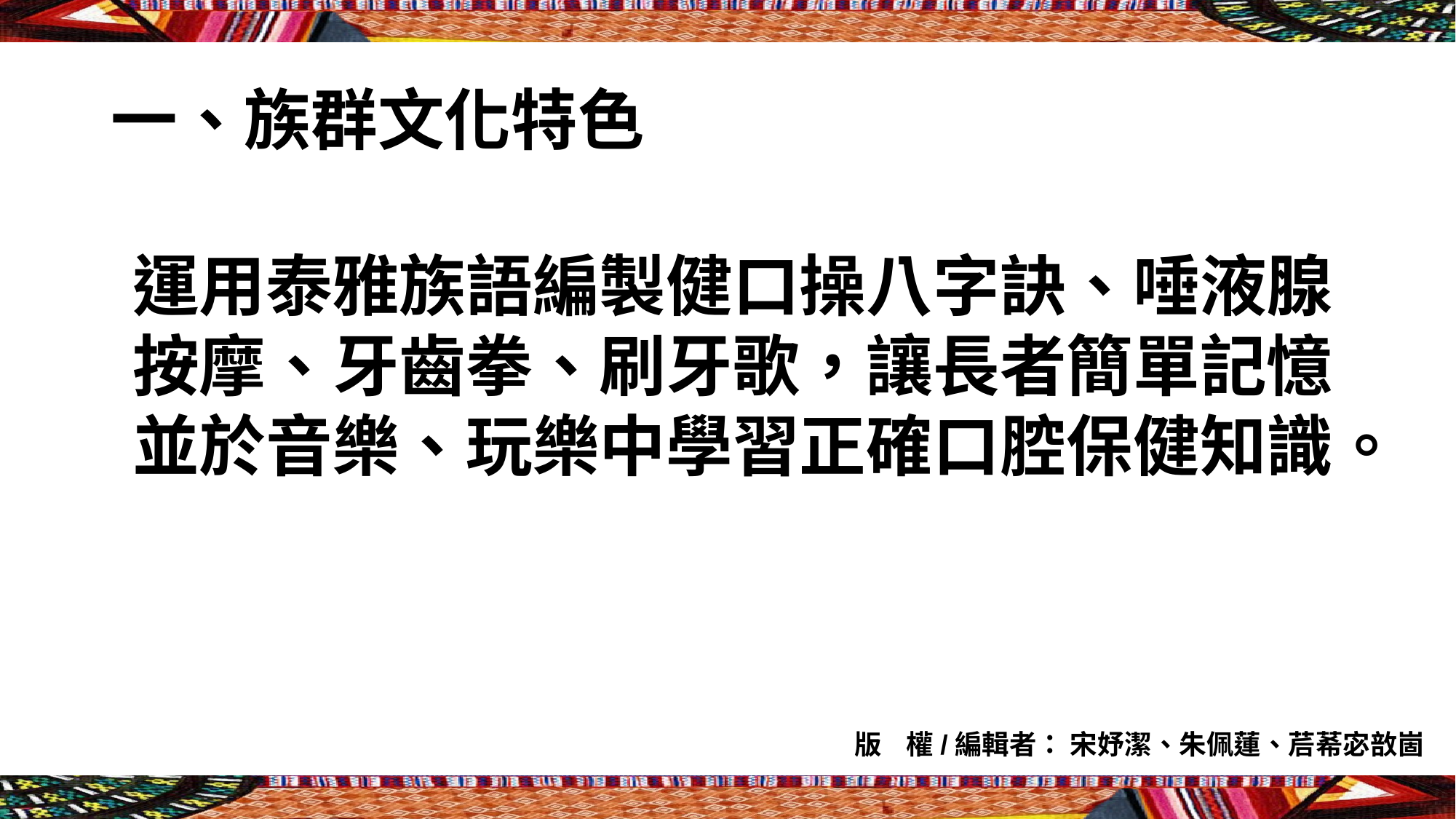

# 一、族群文化特色
運用泰雅族語編製健口操八字訣、唾液腺
按摩、牙齒拳、刷牙歌，讓長者簡單記憶
並於音樂、玩樂中學習正確口腔保健知識。

版    權/編輯者： 宋妤潔、朱佩蓮、茩莃宓敨崮